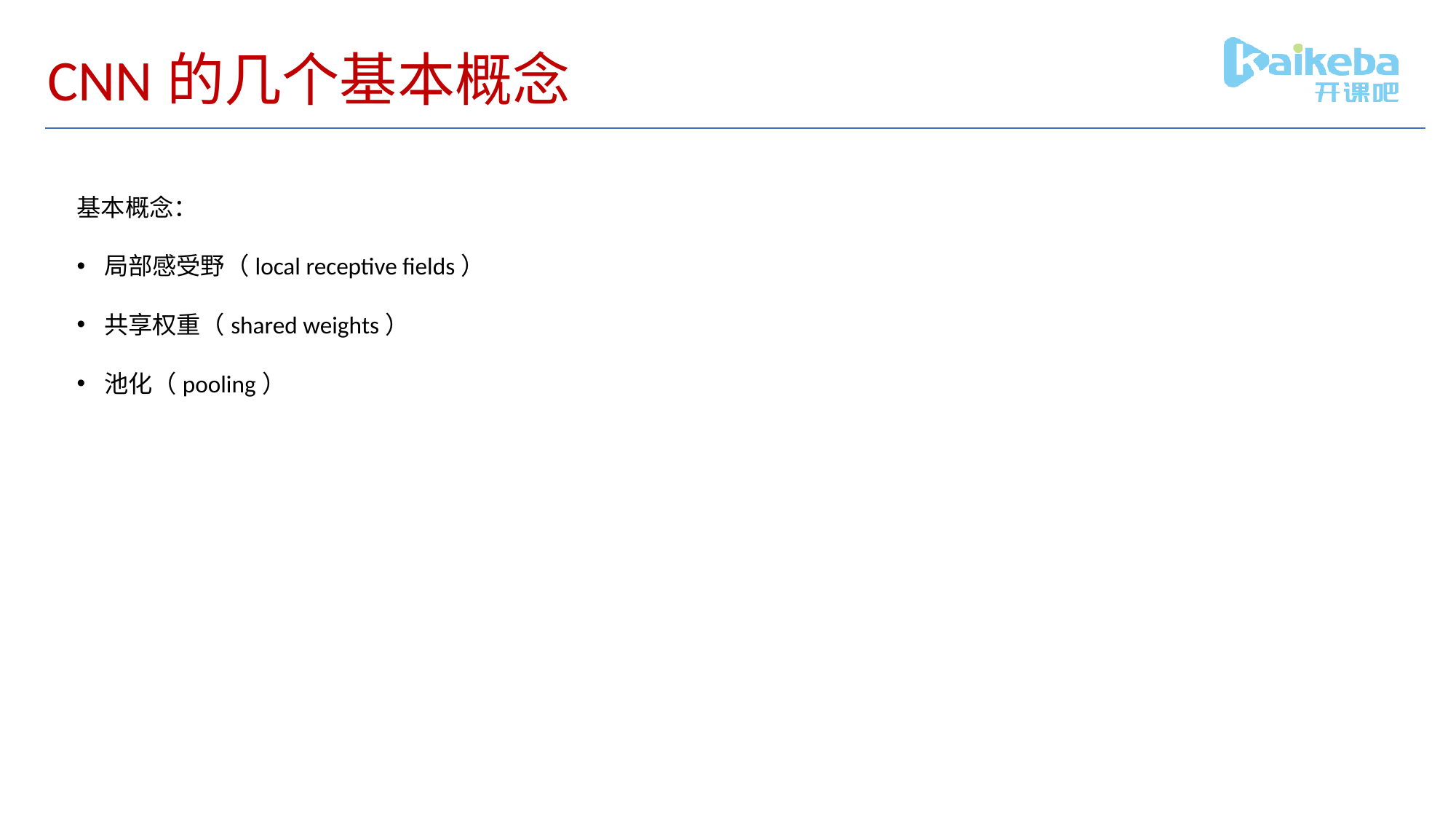

# CNN的几个基本概念
基本概念：
局部感受野（local receptive fields）
共享权重（shared weights）
池化（pooling）